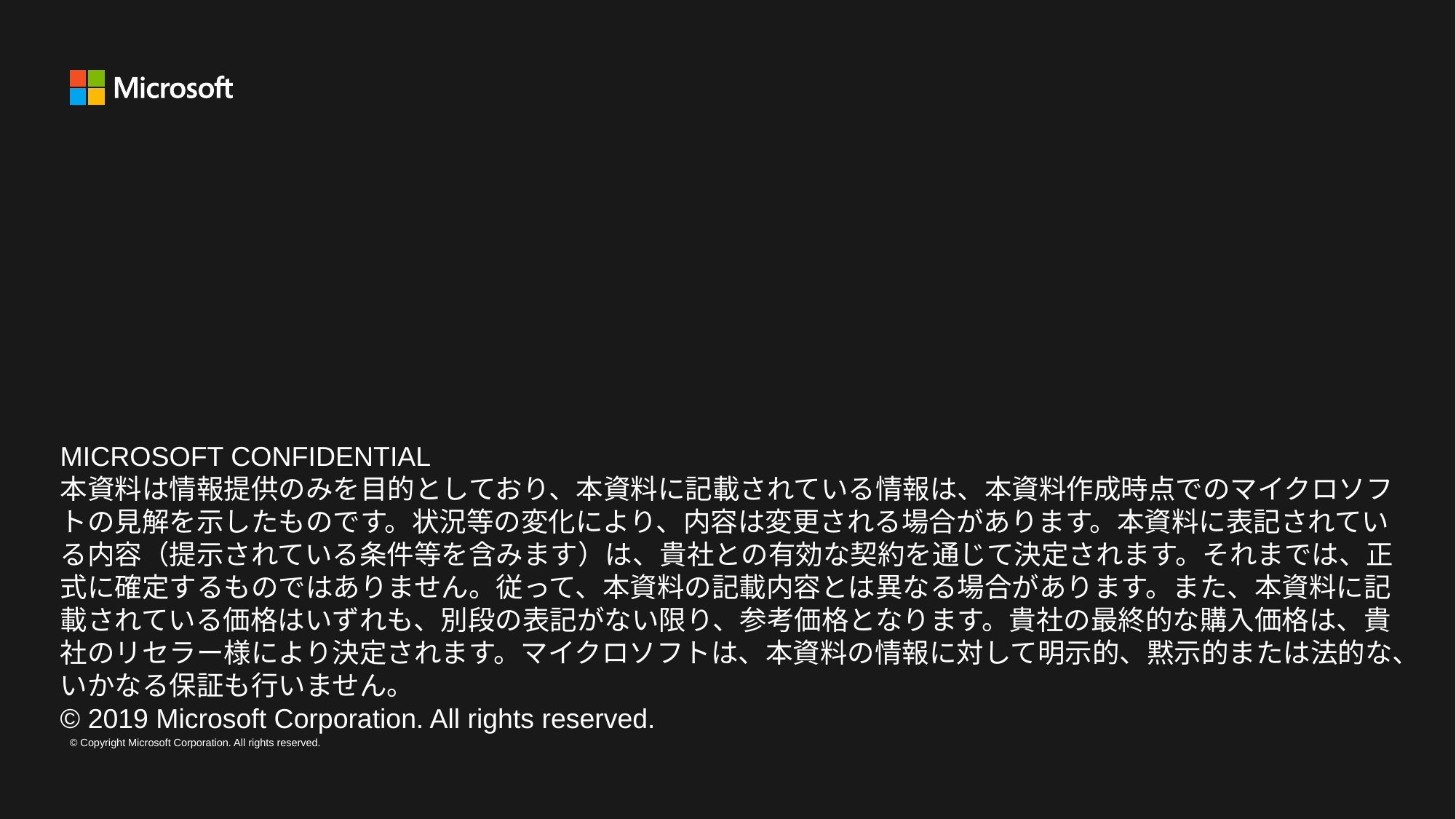

MICROSOFT CONFIDENTIAL
本資料は情報提供のみを目的としており、本資料に記載されている情報は、本資料作成時点でのマイクロソフトの見解を示したものです。状況等の変化により、内容は変更される場合があります。本資料に表記されている内容（提示されている条件等を含みます）は、貴社との有効な契約を通じて決定されます。それまでは、正式に確定するものではありません。従って、本資料の記載内容とは異なる場合があります。また、本資料に記載されている価格はいずれも、別段の表記がない限り、参考価格となります。貴社の最終的な購入価格は、貴社のリセラー様により決定されます。マイクロソフトは、本資料の情報に対して明示的、黙示的または法的な、いかなる保証も行いません。
© 2019 Microsoft Corporation. All rights reserved.